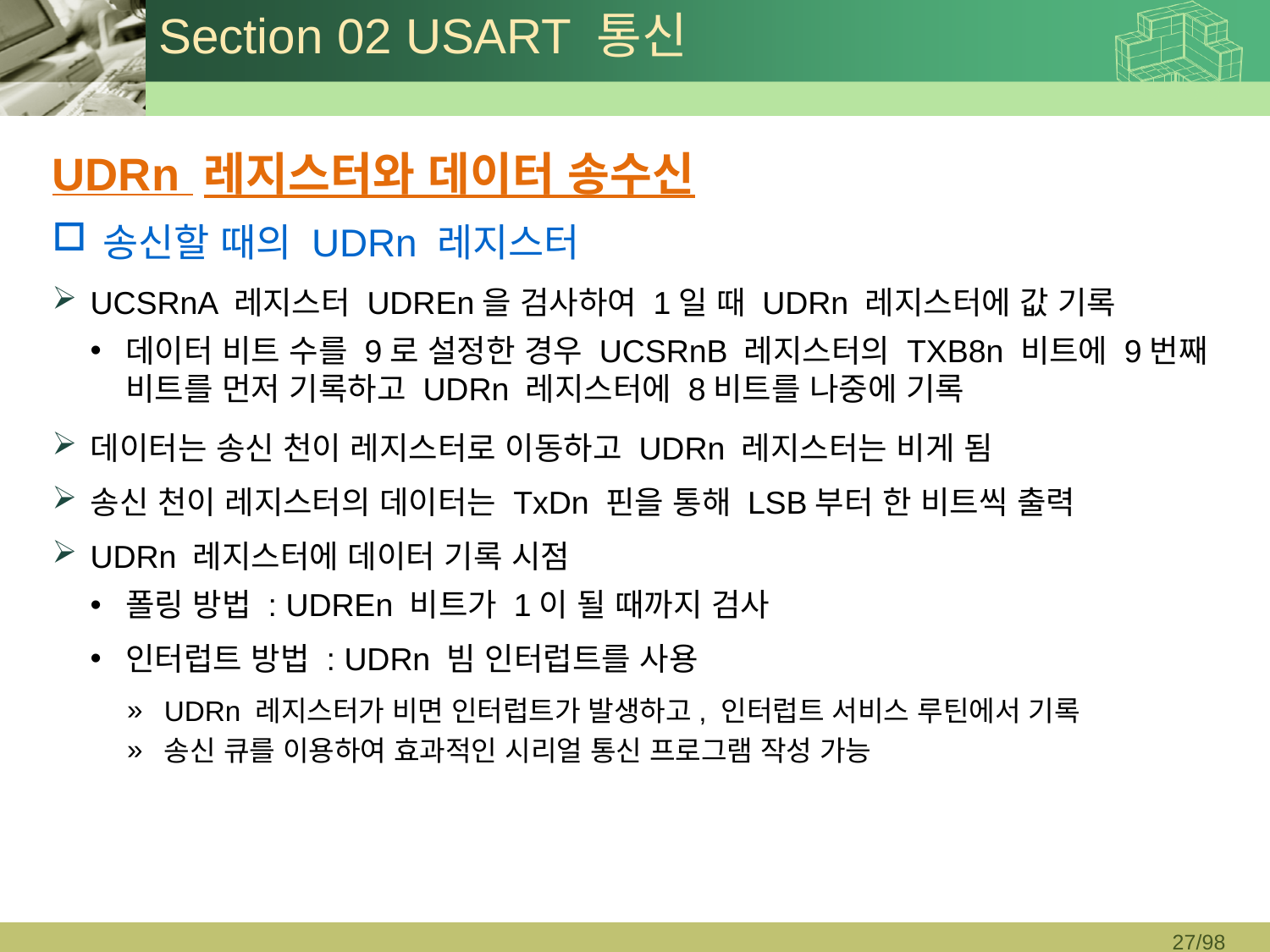

# Section 02 USART 통신
UDRn 레지스터와 데이터 송수신
송신할 때의 UDRn 레지스터
UCSRnA 레지스터 UDREn을 검사하여 1일 때 UDRn 레지스터에 값 기록
데이터 비트 수를 9로 설정한 경우 UCSRnB 레지스터의 TXB8n 비트에 9번째 비트를 먼저 기록하고 UDRn 레지스터에 8비트를 나중에 기록
데이터는 송신 천이 레지스터로 이동하고 UDRn 레지스터는 비게 됨
송신 천이 레지스터의 데이터는 TxDn 핀을 통해 LSB부터 한 비트씩 출력
UDRn 레지스터에 데이터 기록 시점
폴링 방법 : UDREn 비트가 1이 될 때까지 검사
인터럽트 방법 : UDRn 빔 인터럽트를 사용
UDRn 레지스터가 비면 인터럽트가 발생하고, 인터럽트 서비스 루틴에서 기록
송신 큐를 이용하여 효과적인 시리얼 통신 프로그램 작성 가능